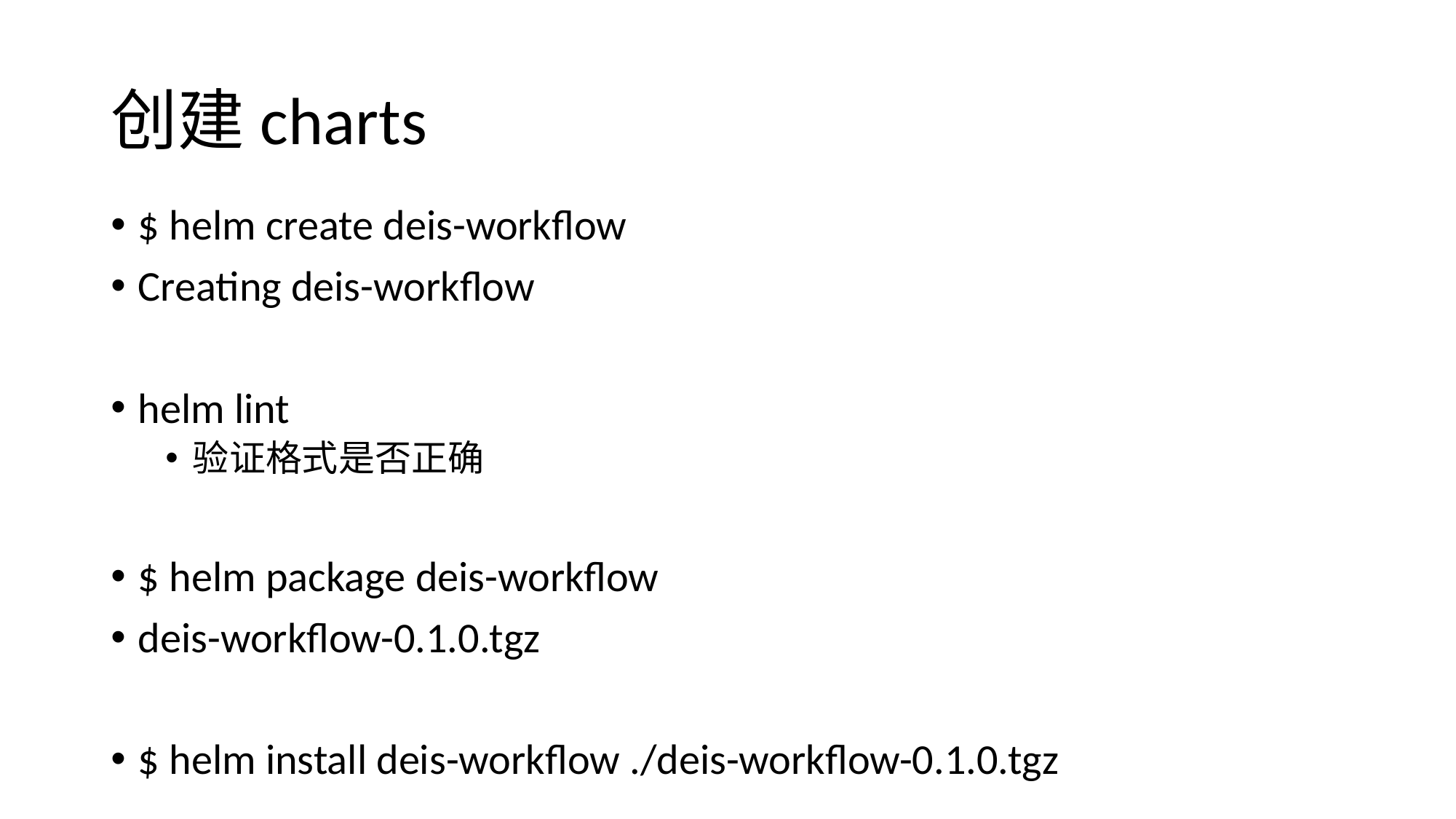

# 创建charts
$ helm create deis-workflow
Creating deis-workflow

helm lint
验证格式是否正确

$ helm package deis-workflow
deis-workflow-0.1.0.tgz

$ helm install deis-workflow ./deis-workflow-0.1.0.tgz